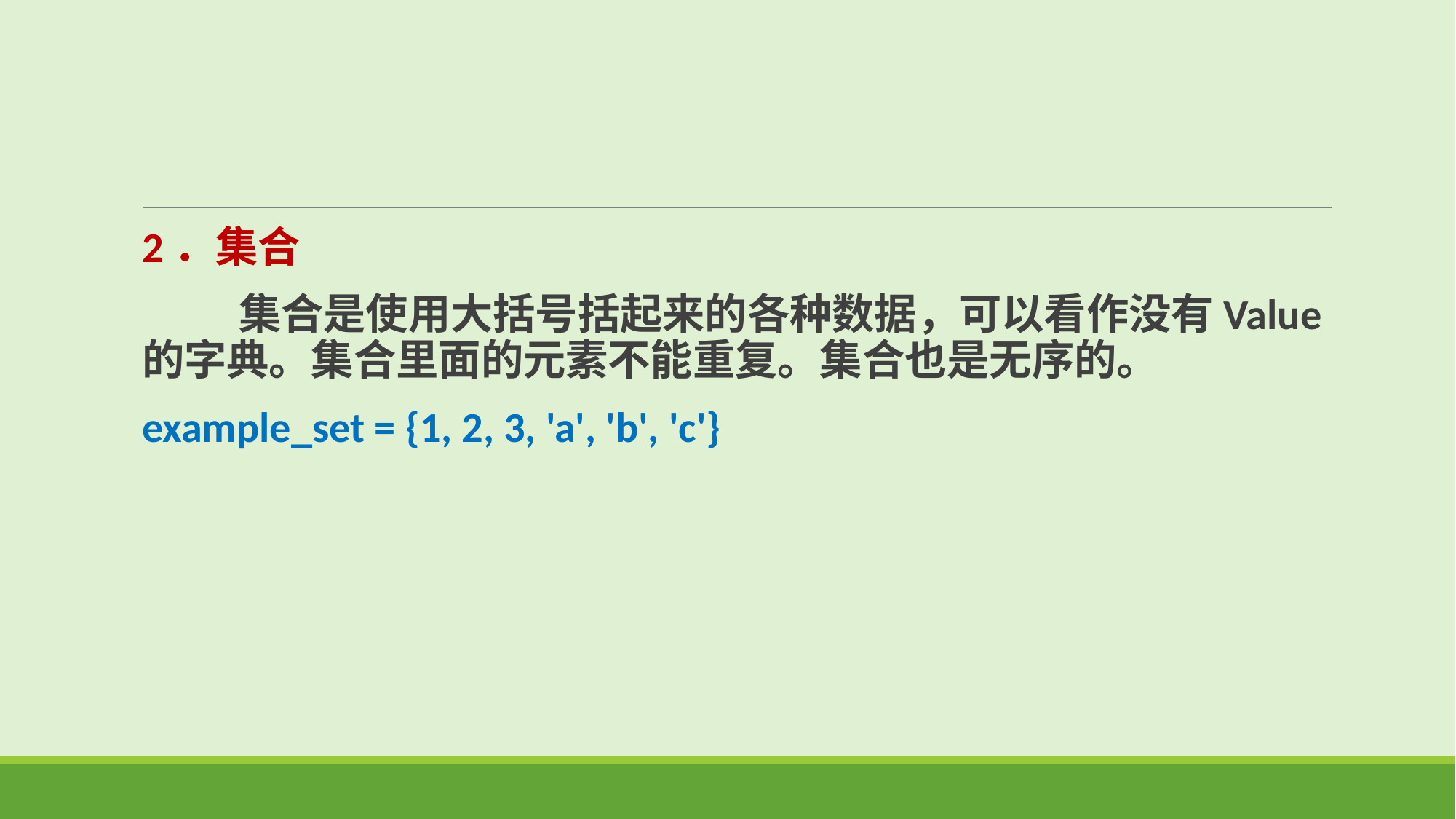

2．集合
         集合是使用大括号括起来的各种数据，可以看作没有Value的字典。集合里面的元素不能重复。集合也是无序的。
example_set = {1, 2, 3, 'a', 'b', 'c'}